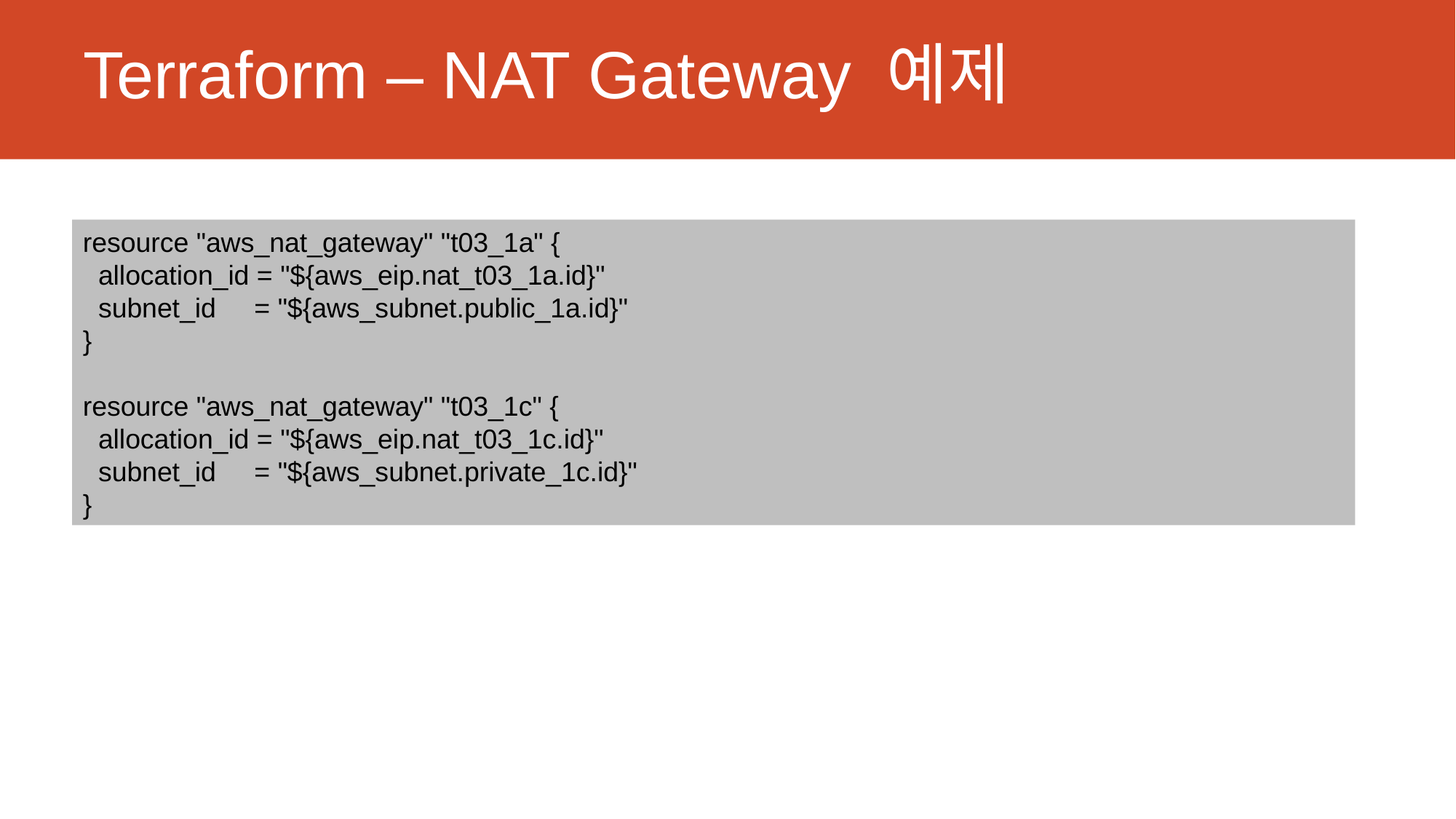

# Terraform – NAT Gateway 예제
resource "aws_nat_gateway" "t03_1a" {
  allocation_id = "${aws_eip.nat_t03_1a.id}"
  subnet_id     = "${aws_subnet.public_1a.id}"
}

resource "aws_nat_gateway" "t03_1c" {
  allocation_id = "${aws_eip.nat_t03_1c.id}"
  subnet_id     = "${aws_subnet.private_1c.id}"
}